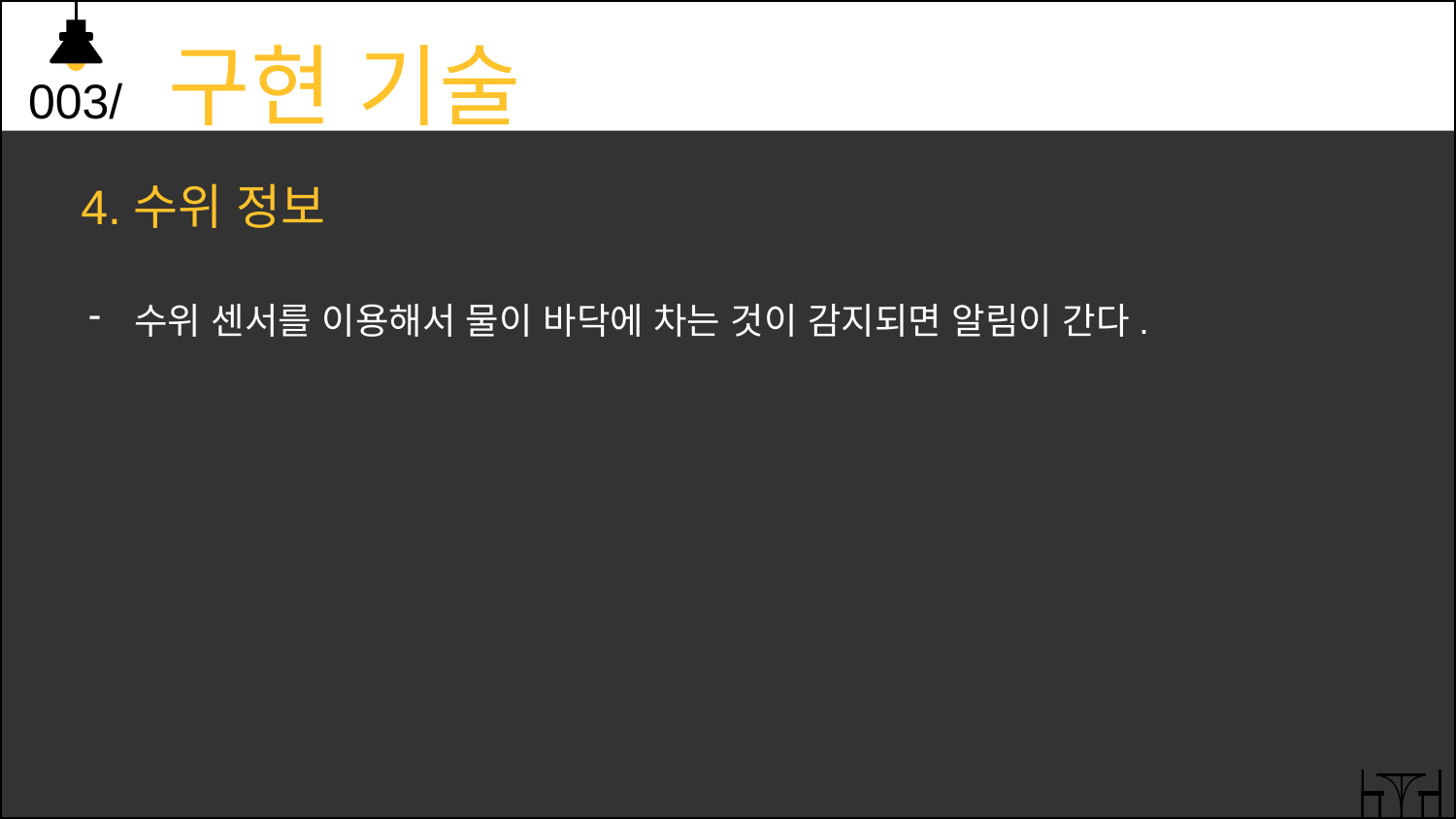

003/ 구현 기술
4.수위 정보
수위 센서를 이용해서 물이 바닥에 차는 것이 감지되면 알림이 간다.